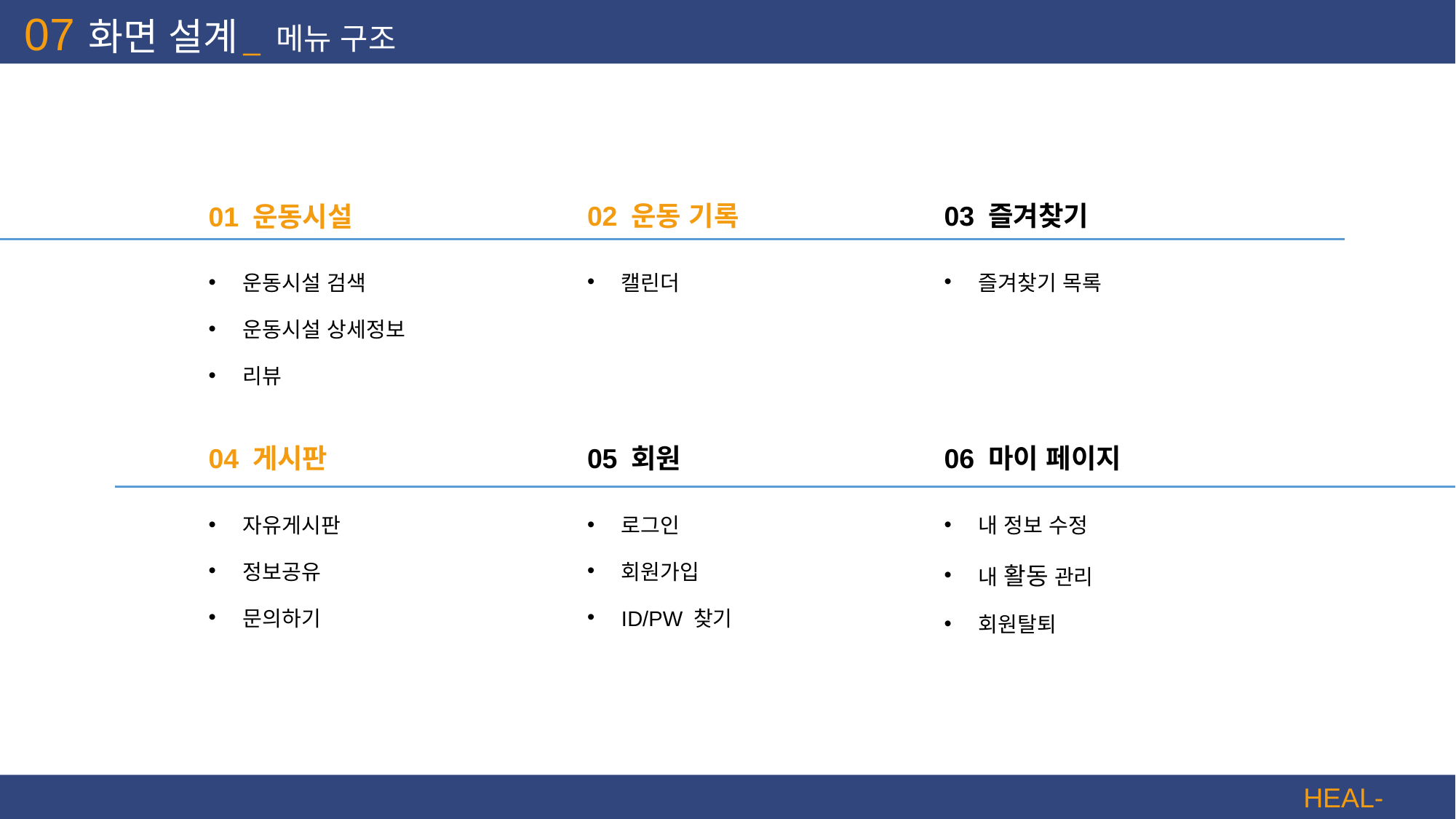

07
화면 설계
_ 메뉴 구조
| 02 운동 기록 |
| --- |
| 캘린더 |
| 03 즐겨찾기 |
| --- |
| 즐겨찾기 목록 |
| 01 운동시설 |
| --- |
| 운동시설 검색 운동시설 상세정보 리뷰 |
| 04 게시판 |
| --- |
| 자유게시판 정보공유 문의하기 |
| 05 회원 |
| --- |
| 로그인 회원가입 ID/PW 찾기 |
| 06 마이 페이지 |
| --- |
| 내 정보 수정 내 활동 관리 회원탈퇴 |
HEAL-LO